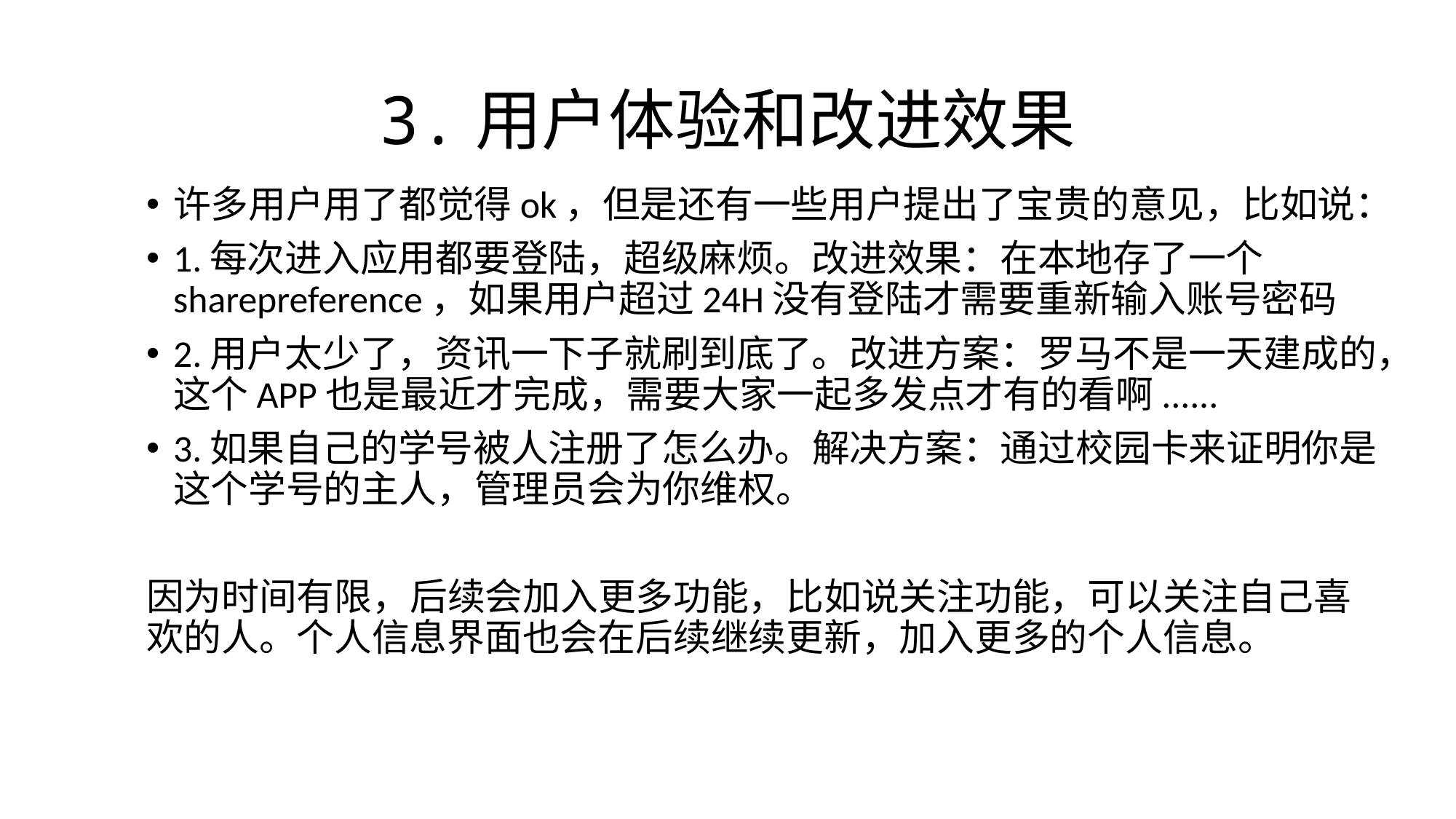

# 3.用户体验和改进效果
许多用户用了都觉得ok，但是还有一些用户提出了宝贵的意见，比如说：
1.每次进入应用都要登陆，超级麻烦。改进效果：在本地存了一个sharepreference，如果用户超过24H没有登陆才需要重新输入账号密码
2.用户太少了，资讯一下子就刷到底了。改进方案：罗马不是一天建成的，这个APP也是最近才完成，需要大家一起多发点才有的看啊......
3.如果自己的学号被人注册了怎么办。解决方案：通过校园卡来证明你是这个学号的主人，管理员会为你维权。

因为时间有限，后续会加入更多功能，比如说关注功能，可以关注自己喜欢的人。个人信息界面也会在后续继续更新，加入更多的个人信息。